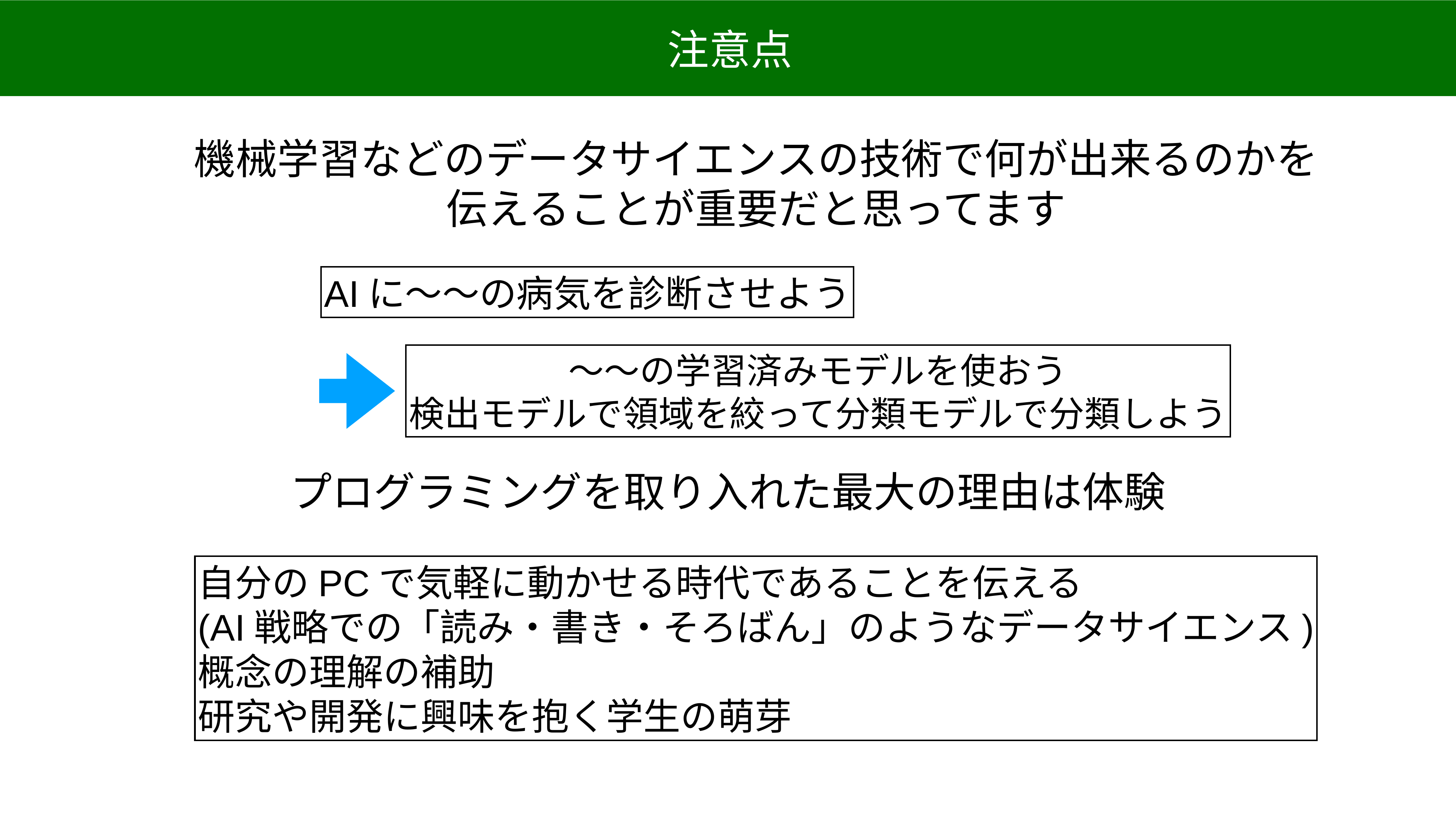

注意点
機械学習などのデータサイエンスの技術で何が出来るのかを
伝えることが重要だと思ってます
AIに〜〜の病気を診断させよう
〜〜の学習済みモデルを使おう
検出モデルで領域を絞って分類モデルで分類しよう

プログラミングを取り入れた最大の理由は体験
自分のPCで気軽に動かせる時代であることを伝える
(AI戦略での「読み・書き・そろばん」のようなデータサイエンス)
概念の理解の補助
研究や開発に興味を抱く学生の萌芽